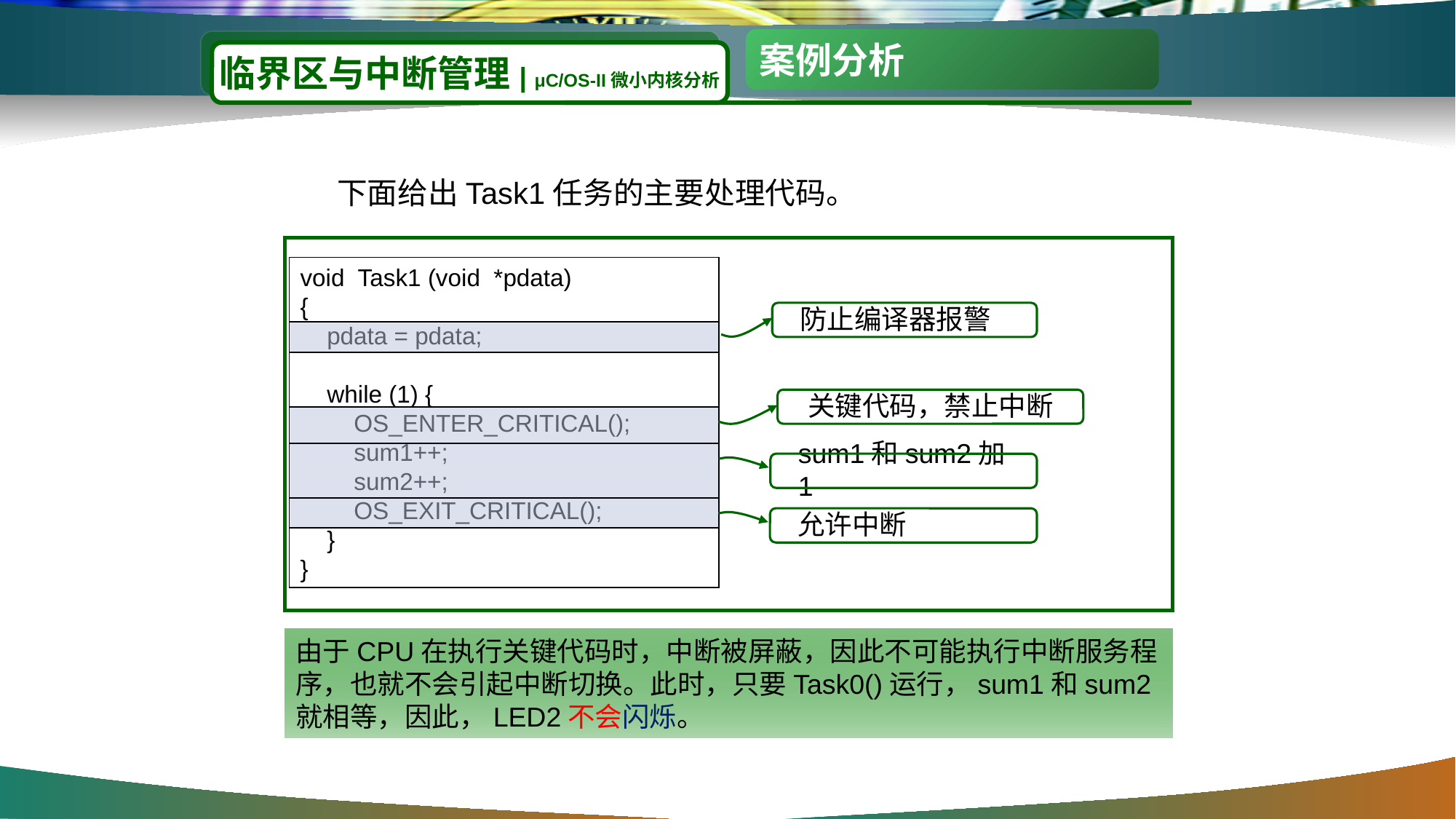

#
案例分析
临界区与中断管理| μC/OS-II微小内核分析

    下面给出Task1任务的主要处理代码。

void  Task1 (void  *pdata)
{
    pdata = pdata;

    while (1) {
        OS_ENTER_CRITICAL();
        sum1++;
        sum2++;
        OS_EXIT_CRITICAL();
    }
}
防止编译器报警

关键代码，禁止中断

sum1和sum2加1

允许中断

由于CPU在执行关键代码时，中断被屏蔽，因此不可能执行中断服务程序，也就不会引起中断切换。此时，只要Task0()运行，sum1和sum2就相等，因此，LED2不会闪烁。